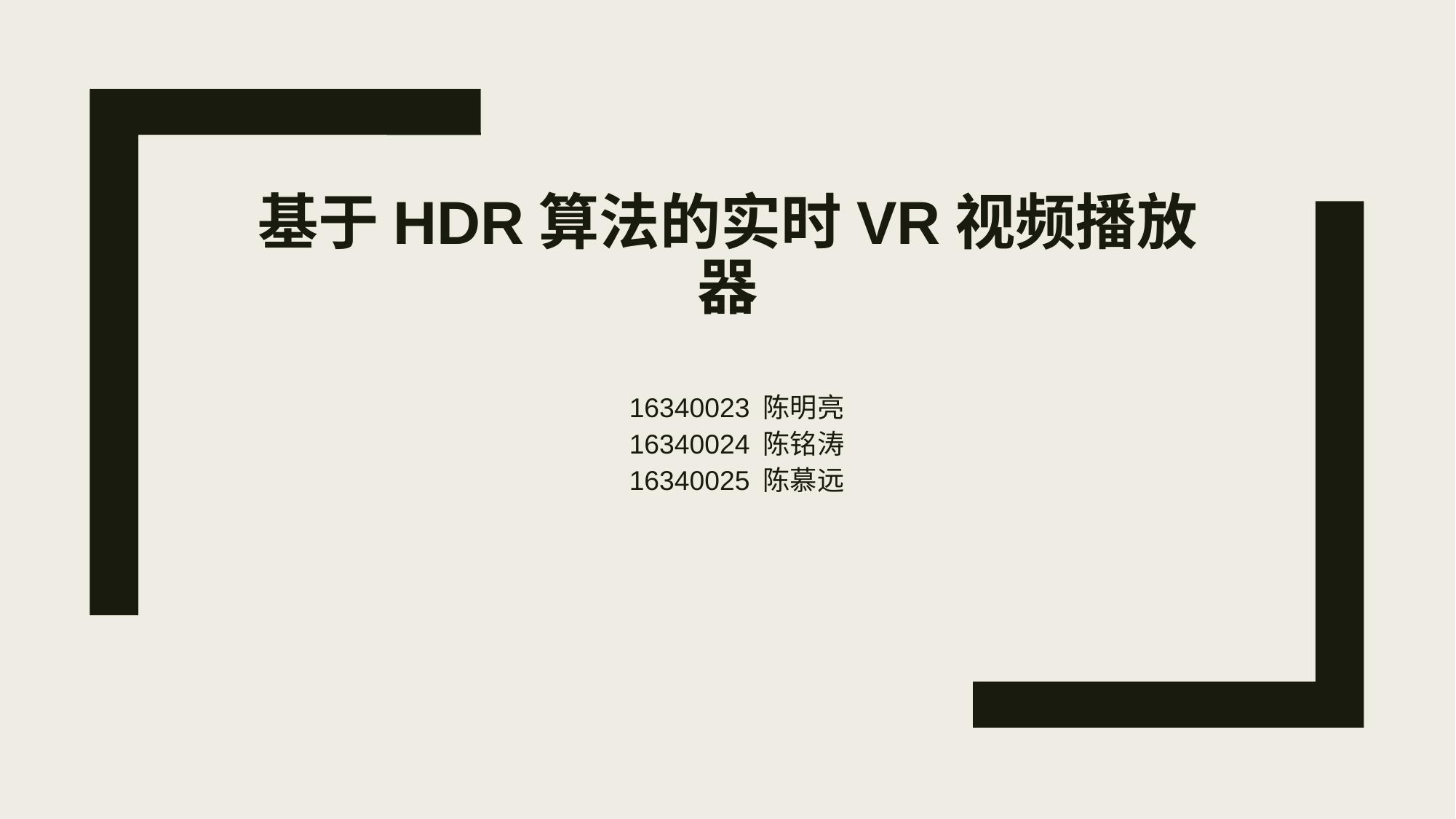

# 基于HDR算法的实时VR视频播放器
16340023 陈明亮
16340024 陈铭涛
16340025 陈慕远